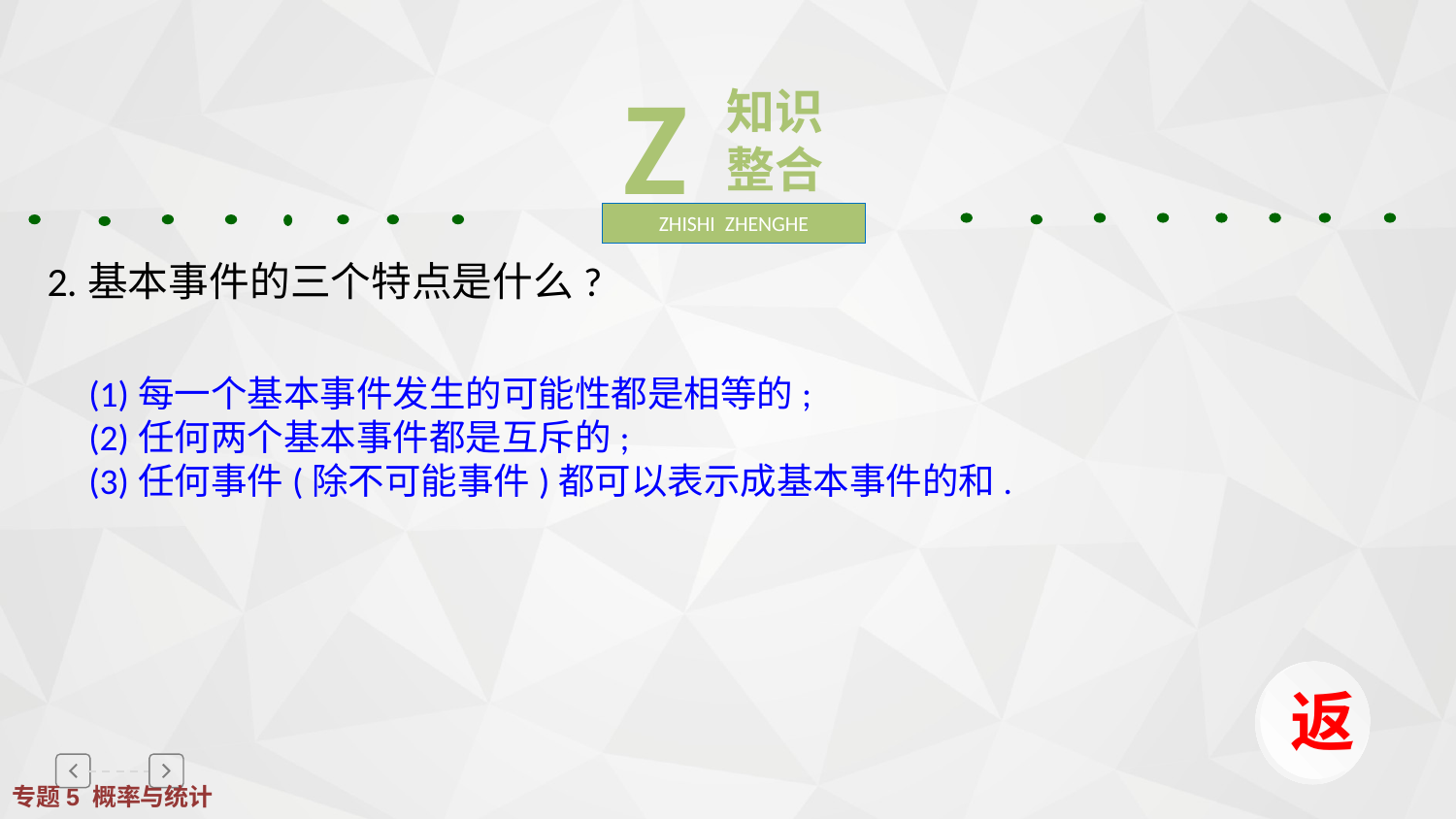

Z
知识整合
ZHISHI  ZHENGHE

2.基本事件的三个特点是什么?
(1)每一个基本事件发生的可能性都是相等的;
(2)任何两个基本事件都是互斥的;
(3)任何事件(除不可能事件)都可以表示成基本事件的和.
返